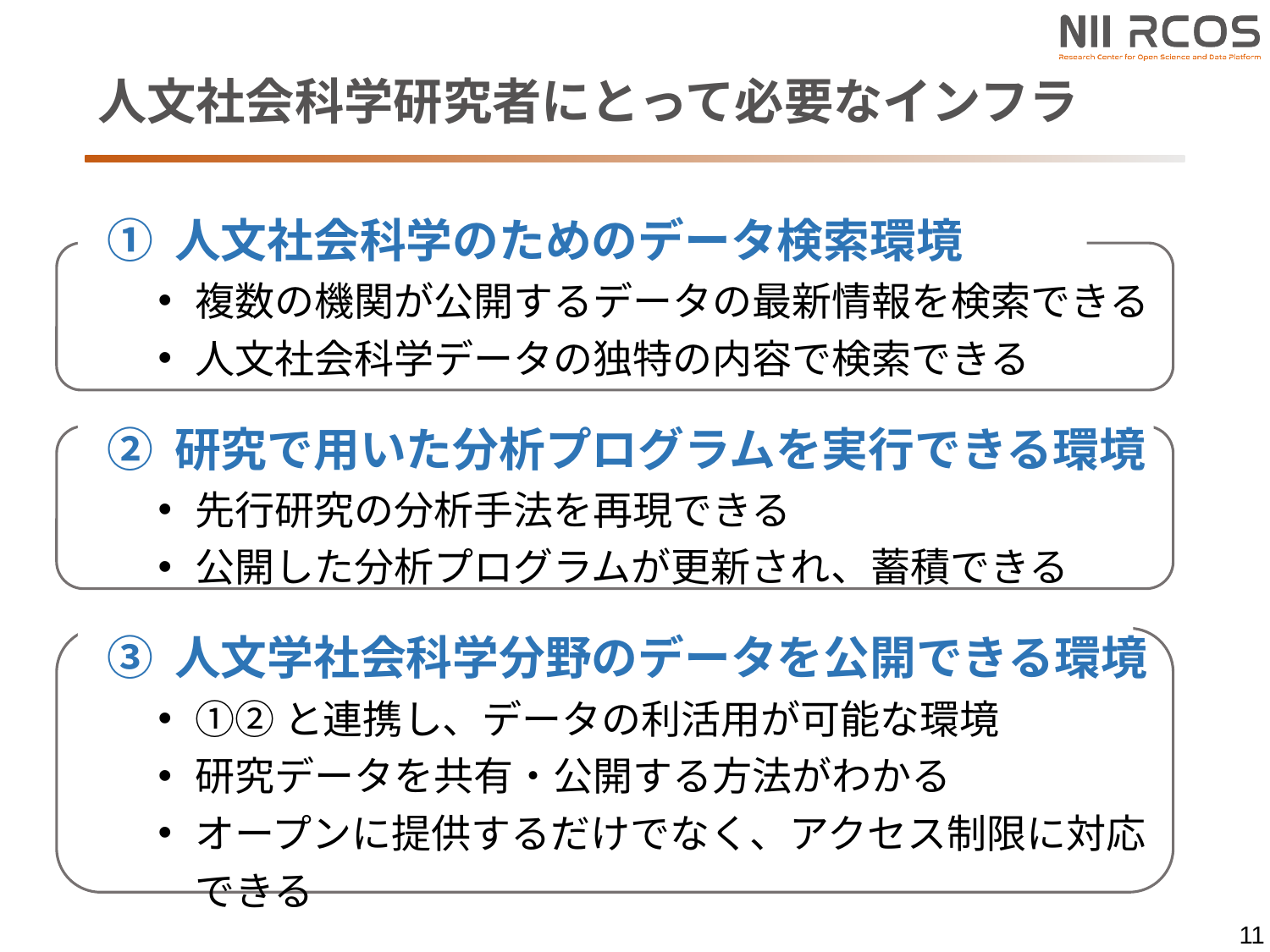

# 人文社会科学研究者にとって必要なインフラ
① 人文社会科学のためのデータ検索環境
複数の機関が公開するデータの最新情報を検索できる
人文社会科学データの独特の内容で検索できる
② 研究で用いた分析プログラムを実行できる環境
先行研究の分析手法を再現できる
公開した分析プログラムが更新され、蓄積できる
③ 人文学社会科学分野のデータを公開できる環境
①②と連携し、データの利活用が可能な環境
研究データを共有・公開する方法がわかる
オープンに提供するだけでなく、アクセス制限に対応できる

11